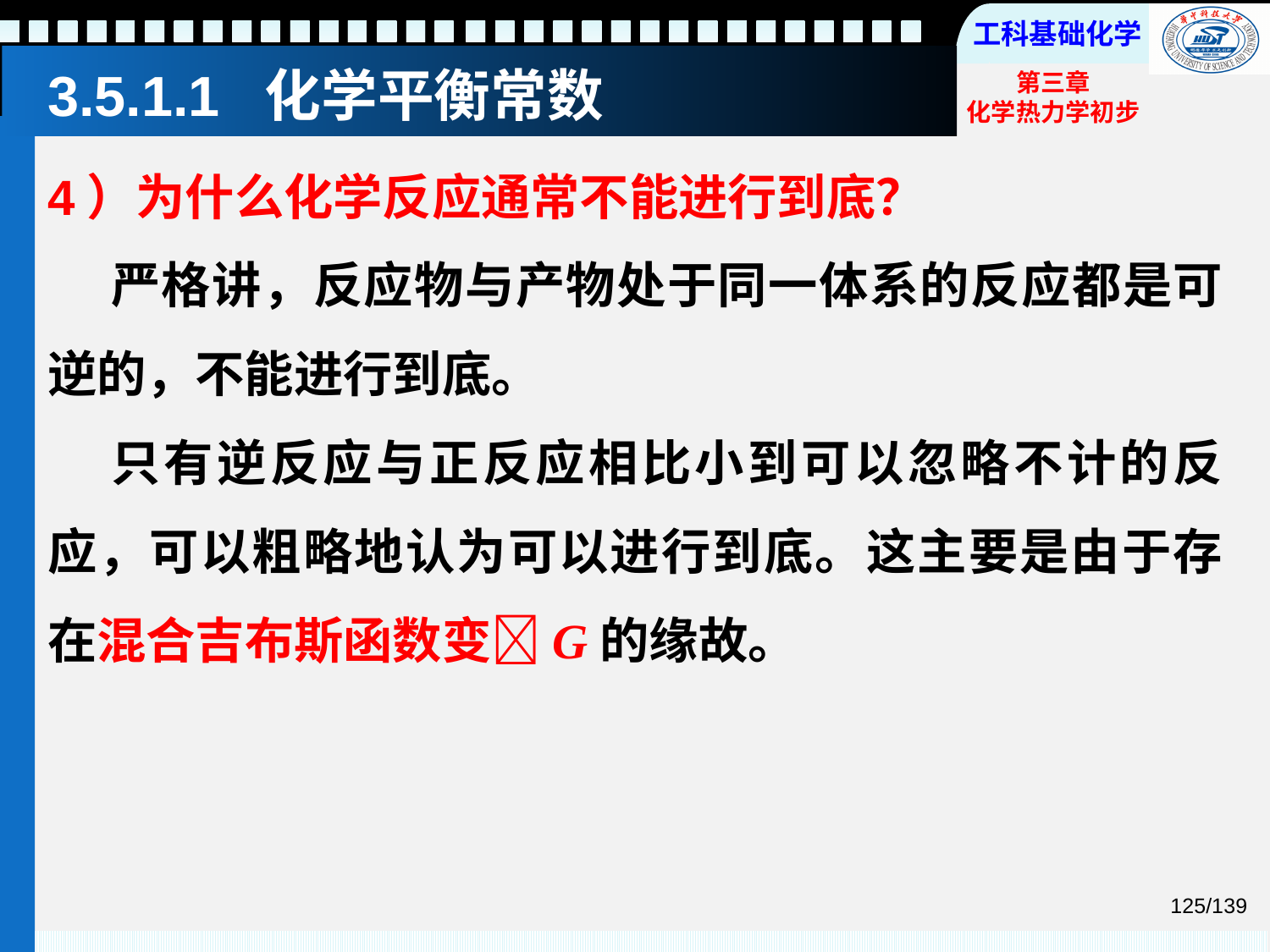

# 3.5.1.1  化学平衡常数
4）为什么化学反应通常不能进行到底？
严格讲，反应物与产物处于同一体系的反应都是可逆的，不能进行到底。
只有逆反应与正反应相比小到可以忽略不计的反应，可以粗略地认为可以进行到底。这主要是由于存在混合吉布斯函数变ΔG的缘故。